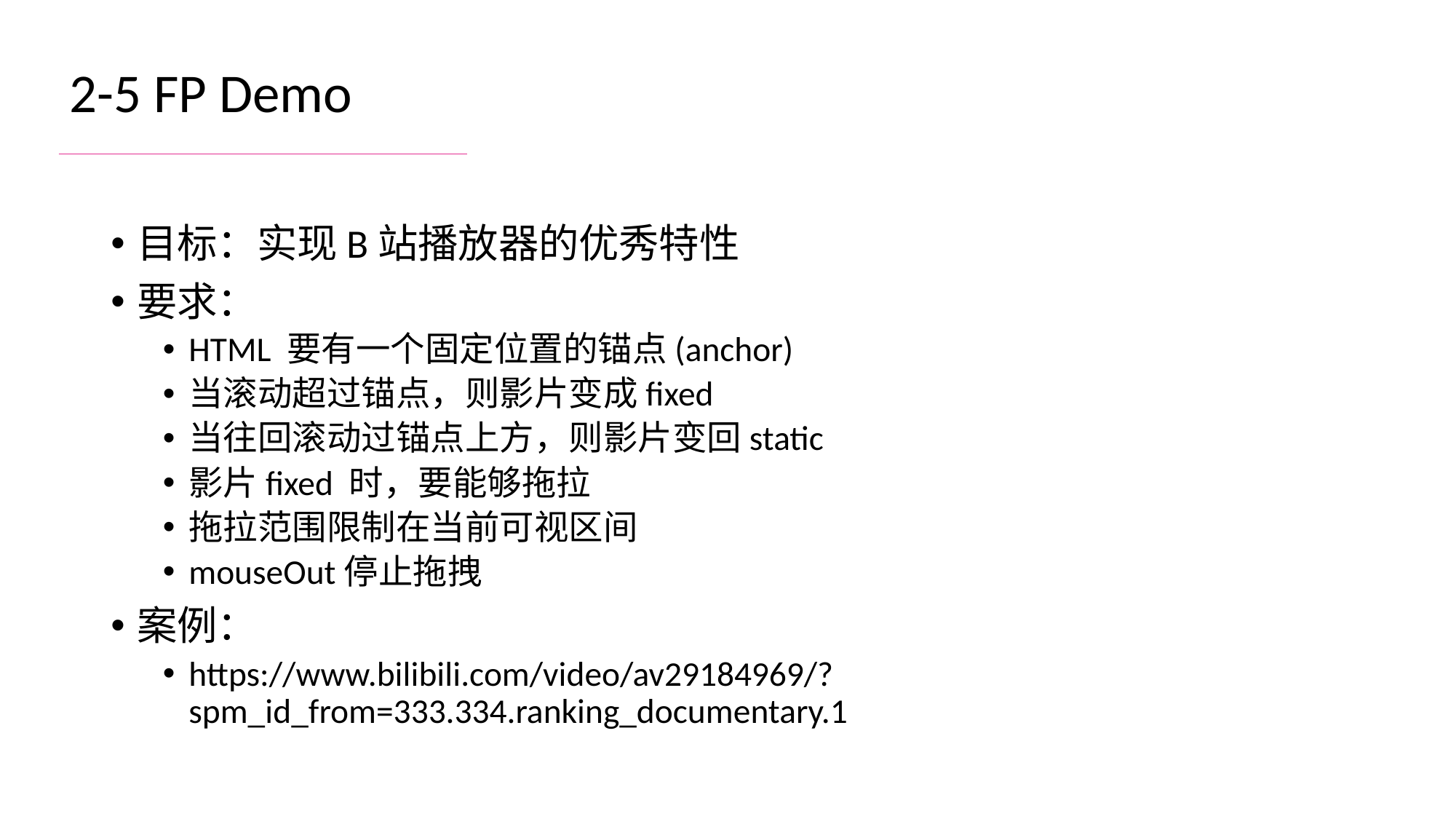

2-5 FP Demo
目标：实现B站播放器的优秀特性
要求：
HTML 要有一个固定位置的锚点(anchor)
当滚动超过锚点，则影片变成fixed
当往回滚动过锚点上方，则影片变回static
影片fixed 时，要能够拖拉
拖拉范围限制在当前可视区间
mouseOut停止拖拽
案例：
https://www.bilibili.com/video/av29184969/?spm_id_from=333.334.ranking_documentary.1